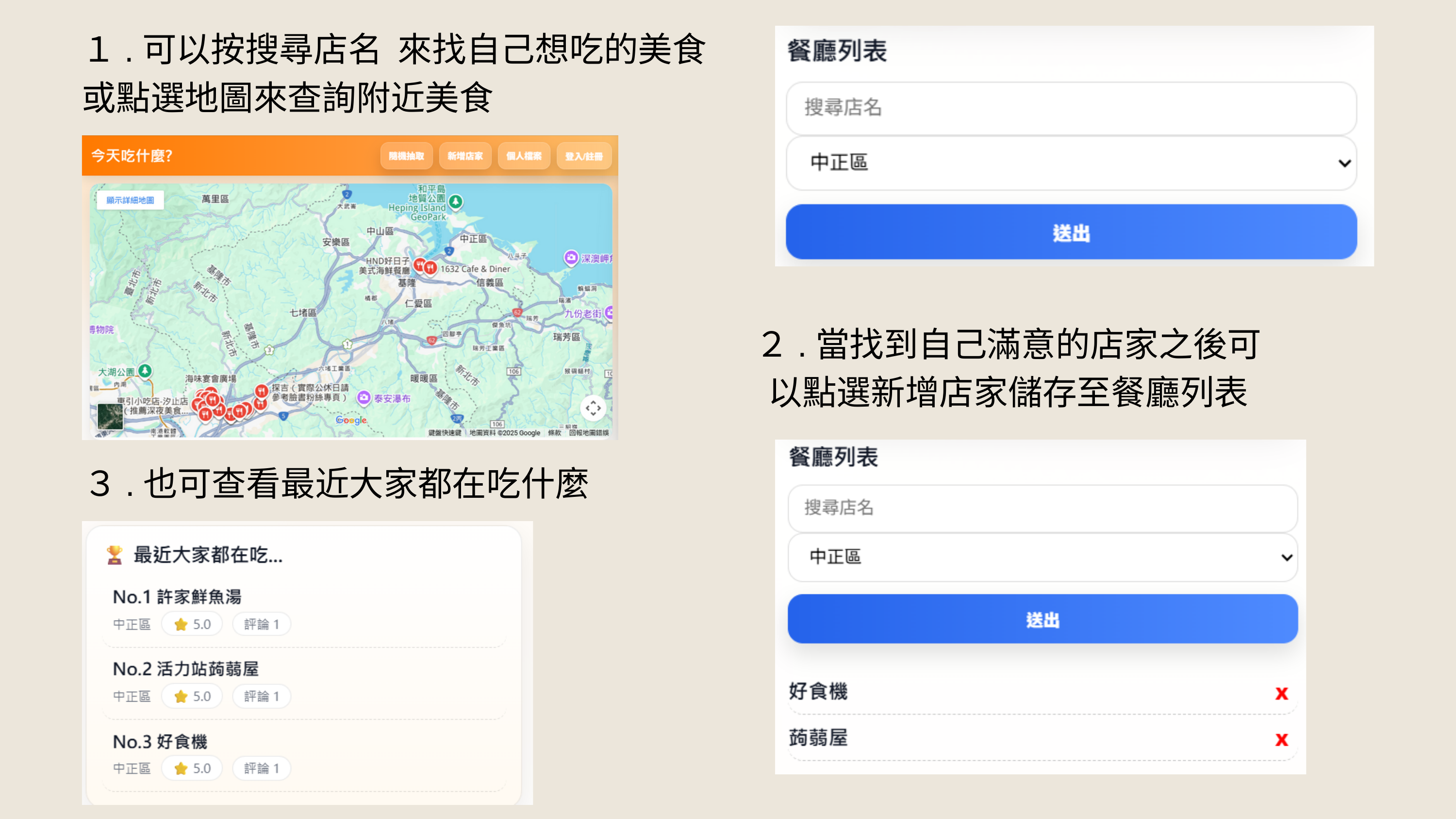

１.可以按搜尋店名  來找自己想吃的美食
或點選地圖來查詢附近美食

２.當找到自己滿意的店家之後可以點選新增店家儲存至餐廳列表

３.也可查看最近大家都在吃什麼